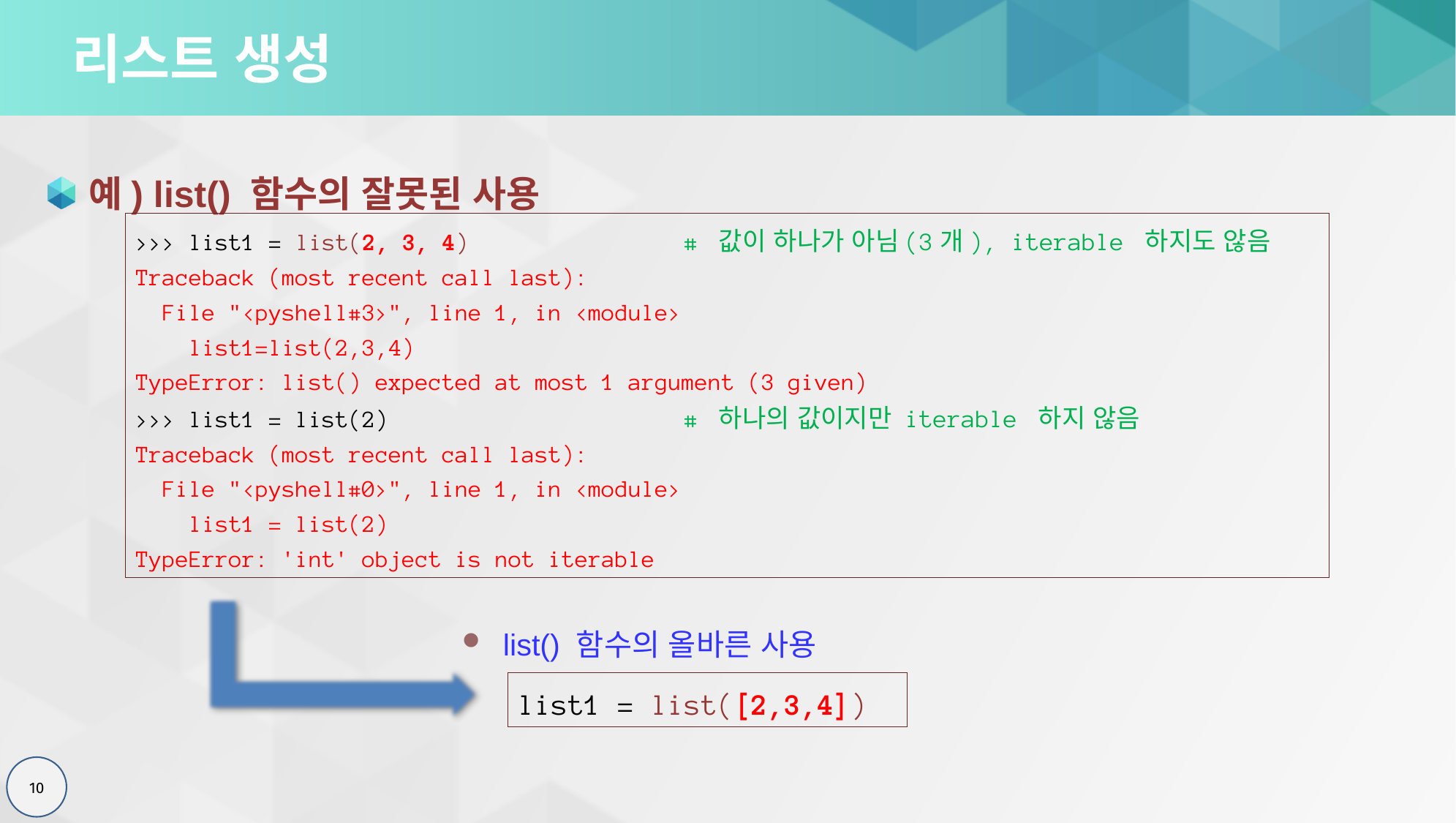

# 리스트 생성
예) list() 함수의 잘못된 사용

>>> list1 = list(2, 3, 4)		# 값이 하나가 아님(3개), iterable 하지도 않음
Traceback (most recent call last):
  File "<pyshell#3>", line 1, in <module>
    list1=list(2,3,4)
TypeError: list() expected at most 1 argument (3 given)
>>> list1 = list(2)			# 하나의 값이지만 iterable 하지 않음
Traceback (most recent call last):
  File "<pyshell#0>", line 1, in <module>
    list1 = list(2)
TypeError: 'int' object is not iterable

list() 함수의 올바른 사용
list1 = list([2,3,4])